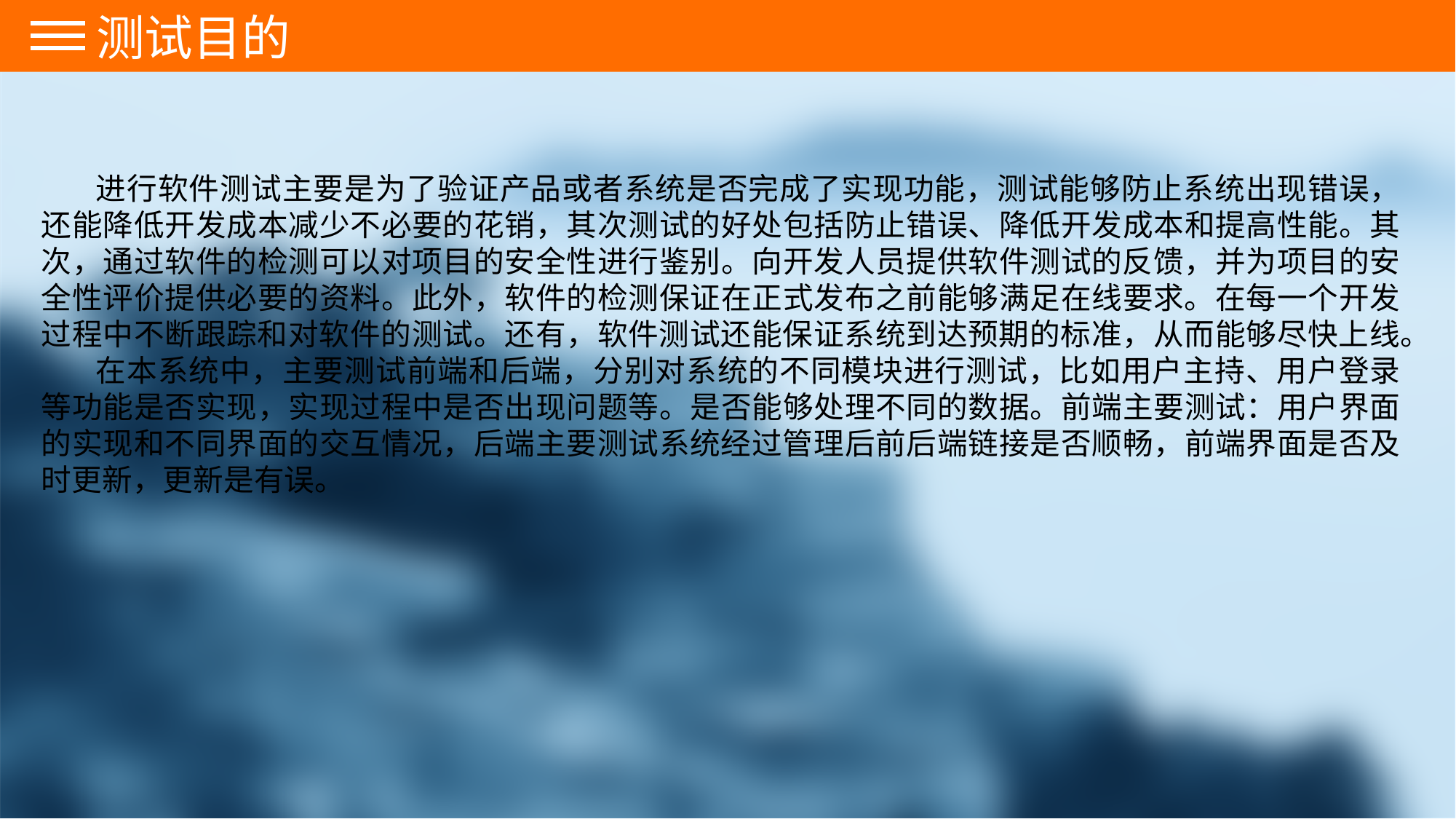

测试目的
进行软件测试主要是为了验证产品或者系统是否完成了实现功能，测试能够防止系统出现错误，还能降低开发成本减少不必要的花销，其次测试的好处包括防止错误、降低开发成本和提高性能。其次，通过软件的检测可以对项目的安全性进行鉴别。向开发人员提供软件测试的反馈，并为项目的安全性评价提供必要的资料。此外，软件的检测保证在正式发布之前能够满足在线要求。在每一个开发过程中不断跟踪和对软件的测试。还有，软件测试还能保证系统到达预期的标准，从而能够尽快上线。
在本系统中，主要测试前端和后端，分别对系统的不同模块进行测试，比如用户主持、用户登录等功能是否实现，实现过程中是否出现问题等。是否能够处理不同的数据。前端主要测试：用户界面的实现和不同界面的交互情况，后端主要测试系统经过管理后前后端链接是否顺畅，前端界面是否及时更新，更新是有误。